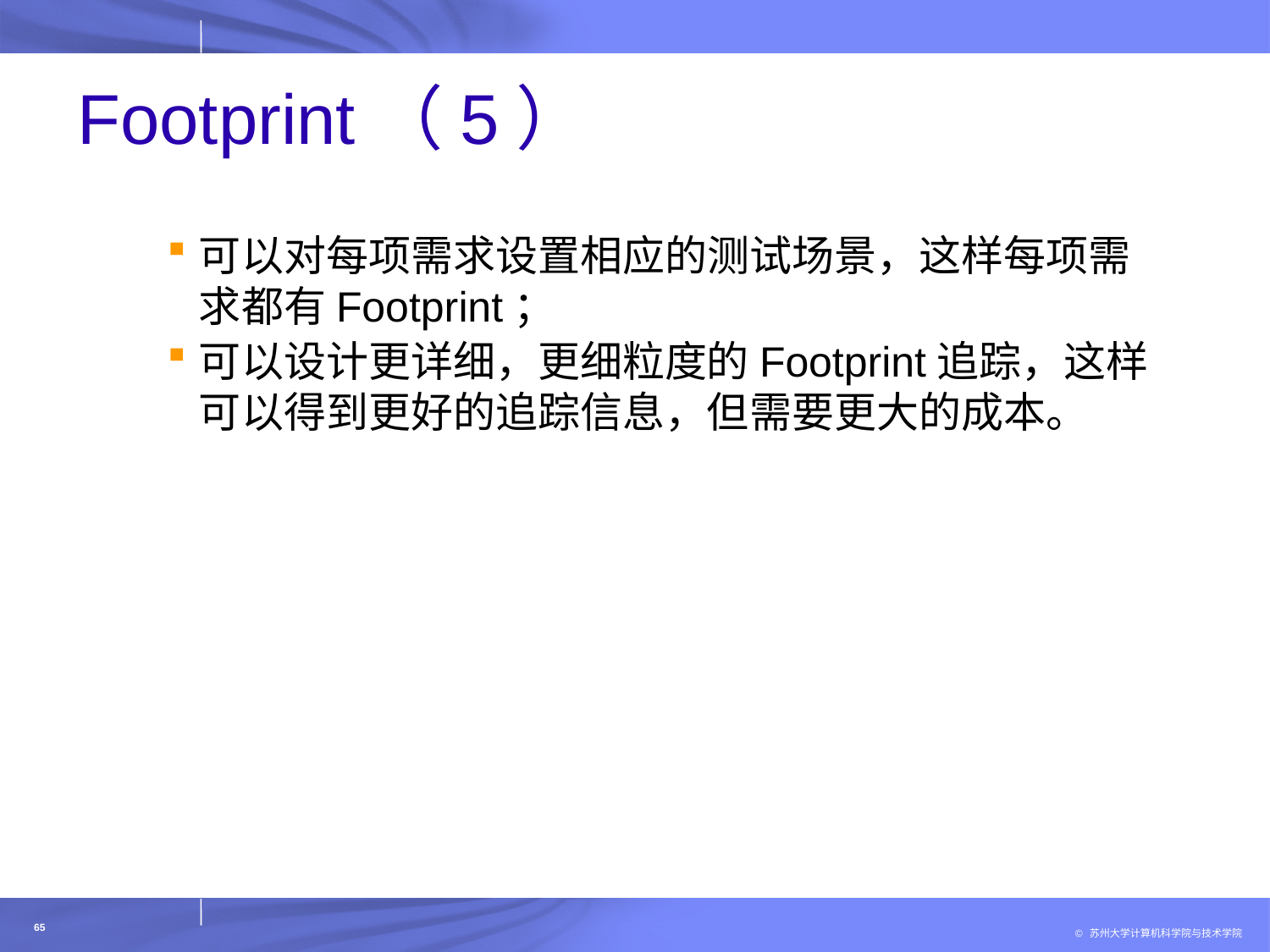

# Footprint（5）
可以对每项需求设置相应的测试场景，这样每项需求都有Footprint；
可以设计更详细，更细粒度的Footprint追踪，这样可以得到更好的追踪信息，但需要更大的成本。
65